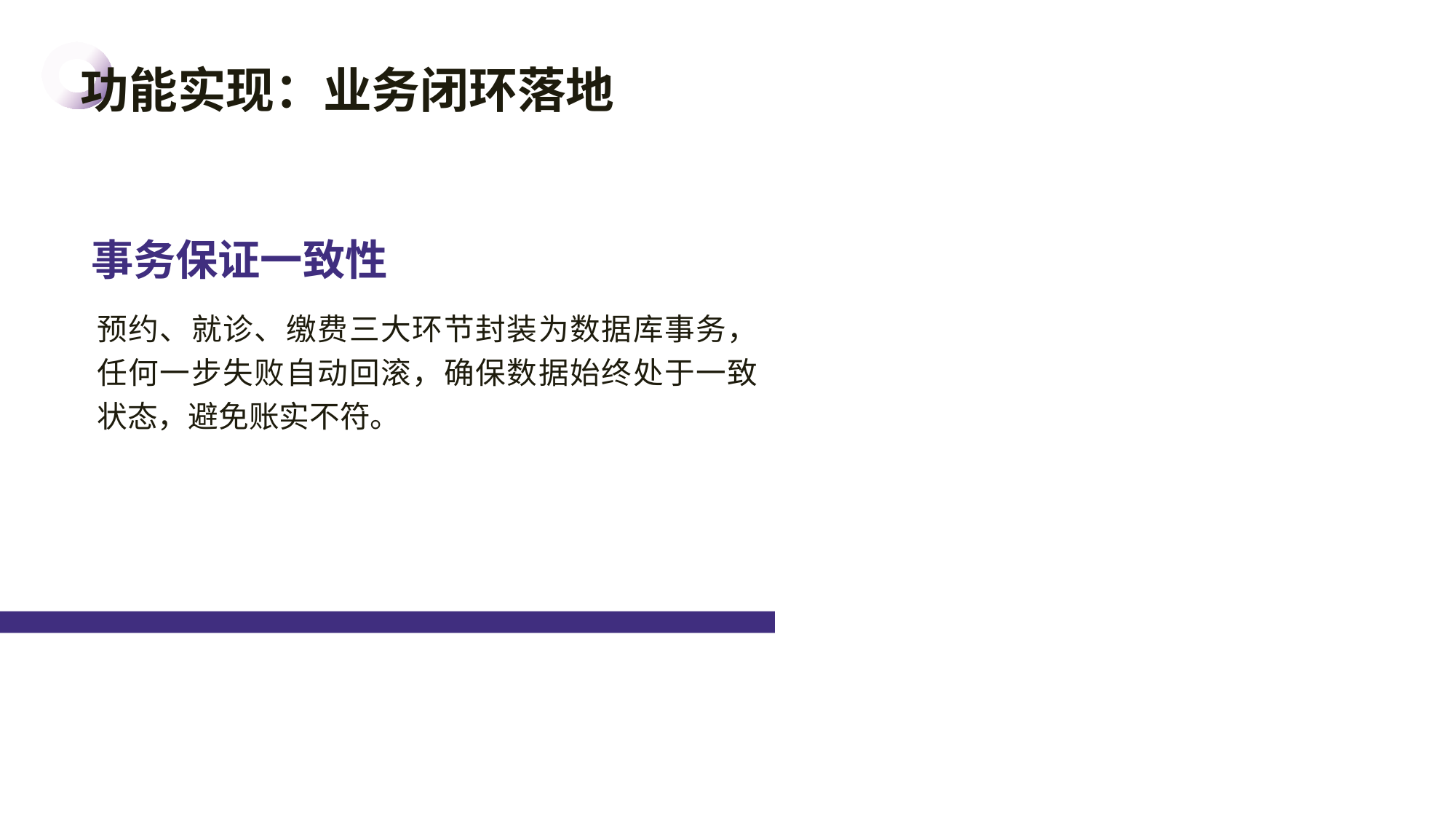

功能实现：业务闭环落地
事务保证一致性
预约、就诊、缴费三大环节封装为数据库事务，任何一步失败自动回滚，确保数据始终处于一致状态，避免账实不符。